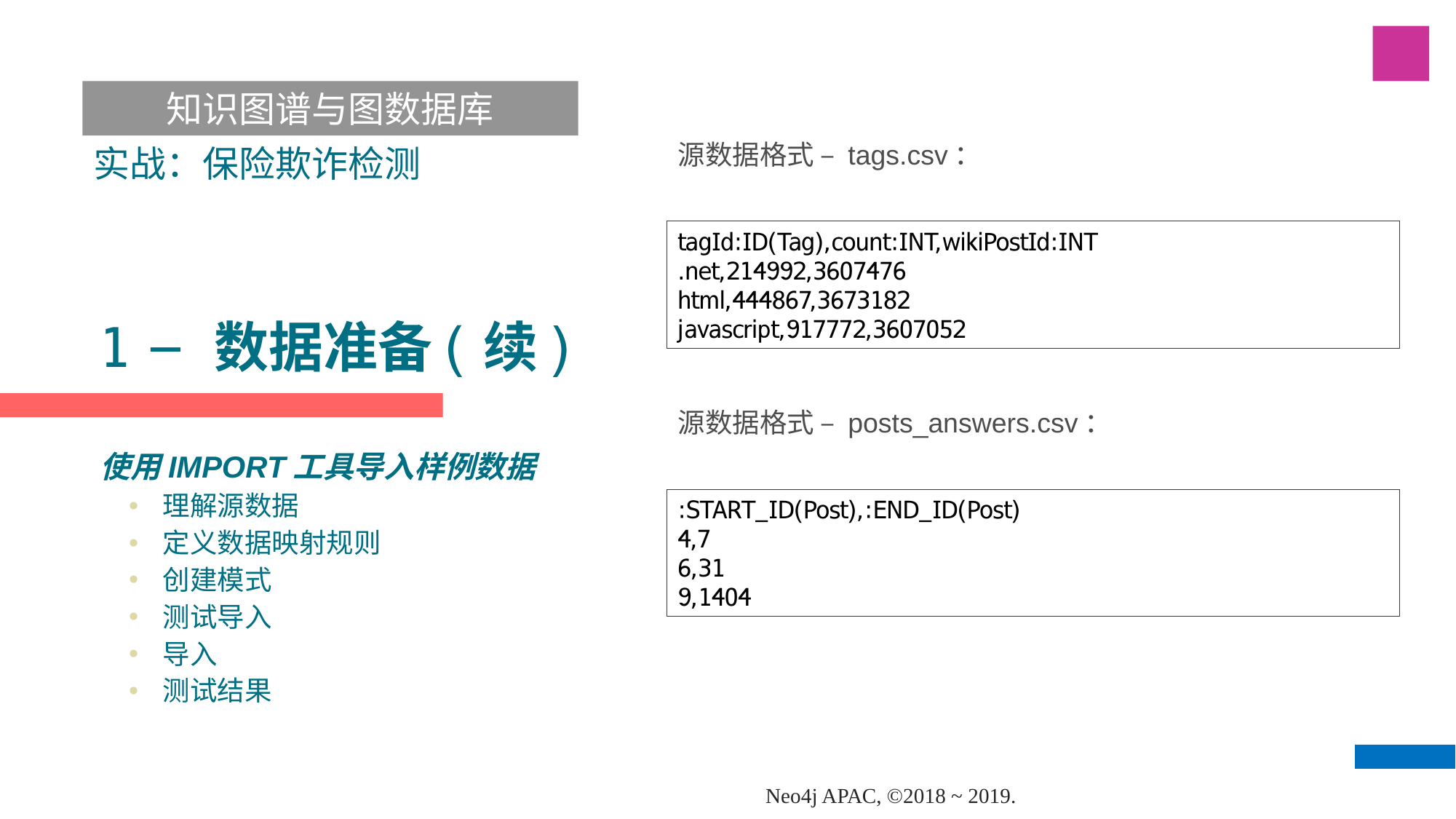

知识图谱与图数据库
实战：保险欺诈检测
源数据格式 – tags.csv：
# 1 – 数据准备(续)
tagId:ID(Tag),count:INT,wikiPostId:INT
.net,214992,3607476
html,444867,3673182
javascript,917772,3607052
源数据格式 – posts_answers.csv：
使用IMPORT工具导入样例数据
理解源数据
定义数据映射规则
创建模式
测试导入
导入
测试结果

:START_ID(Post),:END_ID(Post)
4,7
6,31
9,1404